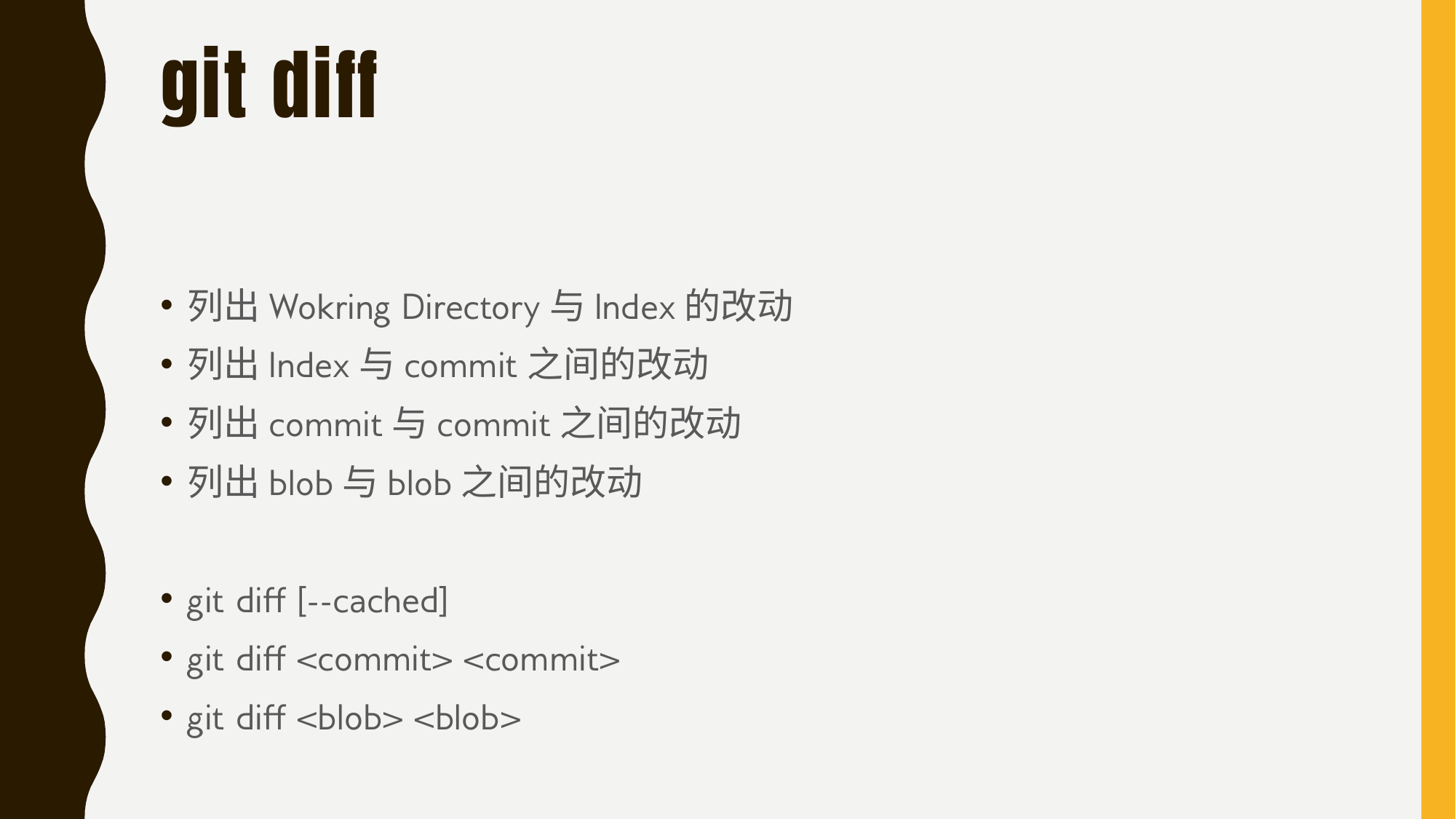

# git diff
列出Wokring Directory与Index的改动
列出Index与commit之间的改动
列出commit与commit之间的改动
列出blob与blob之间的改动

git diff [--cached]
git diff <commit> <commit>
git diff <blob> <blob>